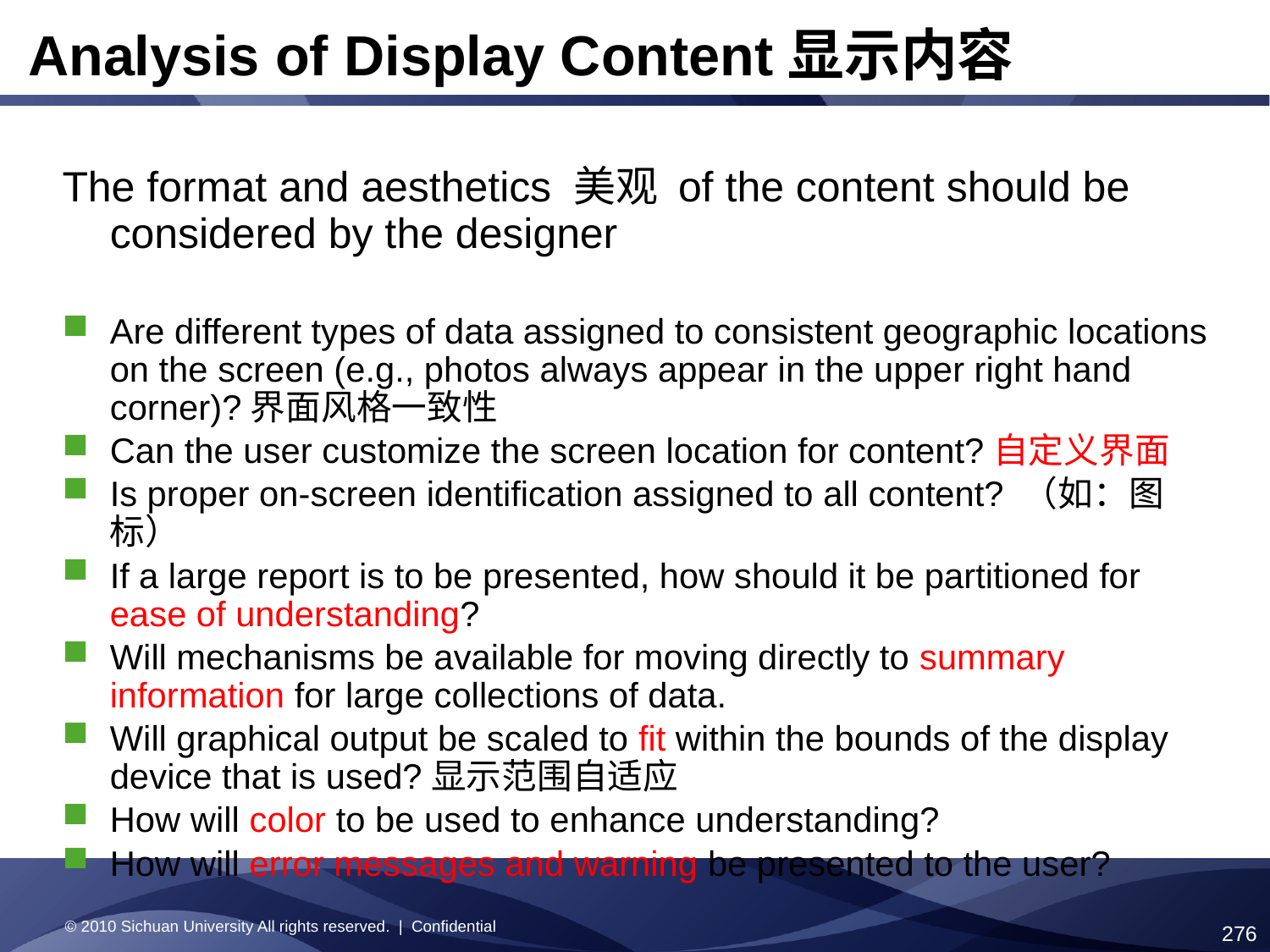

Analysis of Display Content显示内容

The format and aesthetics 美观 of the content should be considered by the designer

Are different types of data assigned to consistent geographic locations on the screen (e.g., photos always appear in the upper right hand corner)?界面风格一致性
Can the user customize the screen location for content?自定义界面
Is proper on-screen identification assigned to all content? （如：图标）
If a large report is to be presented, how should it be partitioned for ease of understanding?
Will mechanisms be available for moving directly to summary information for large collections of data.
Will graphical output be scaled to fit within the bounds of the display device that is used?显示范围自适应
How will color to be used to enhance understanding?
How will error messages and warning be presented to the user?
© 2010 Sichuan University All rights reserved.  |  Confidential
276